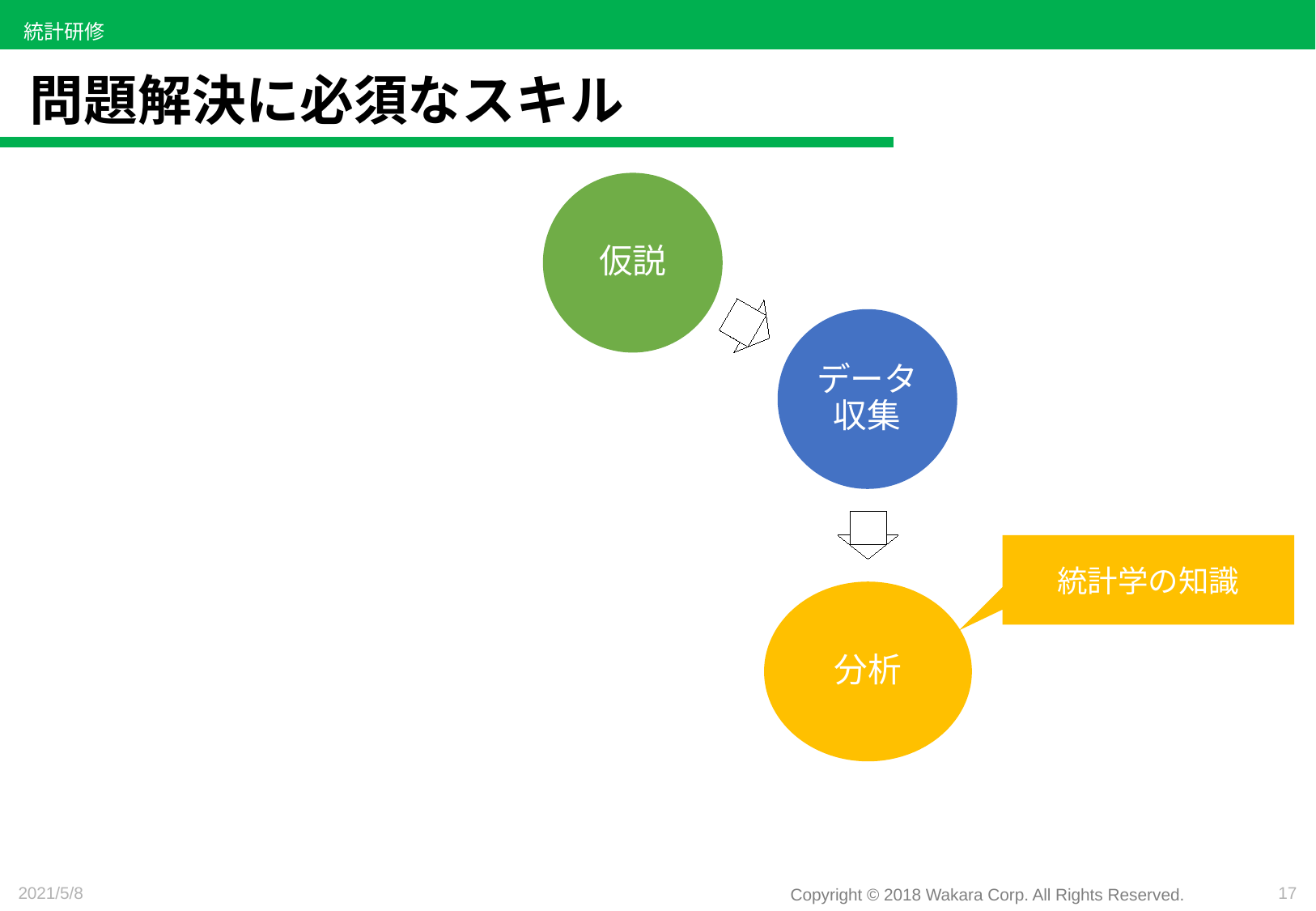

# 問題解決に必須なスキル

仮説

データ収集

統計学の知識

分析
2021/5/8
17